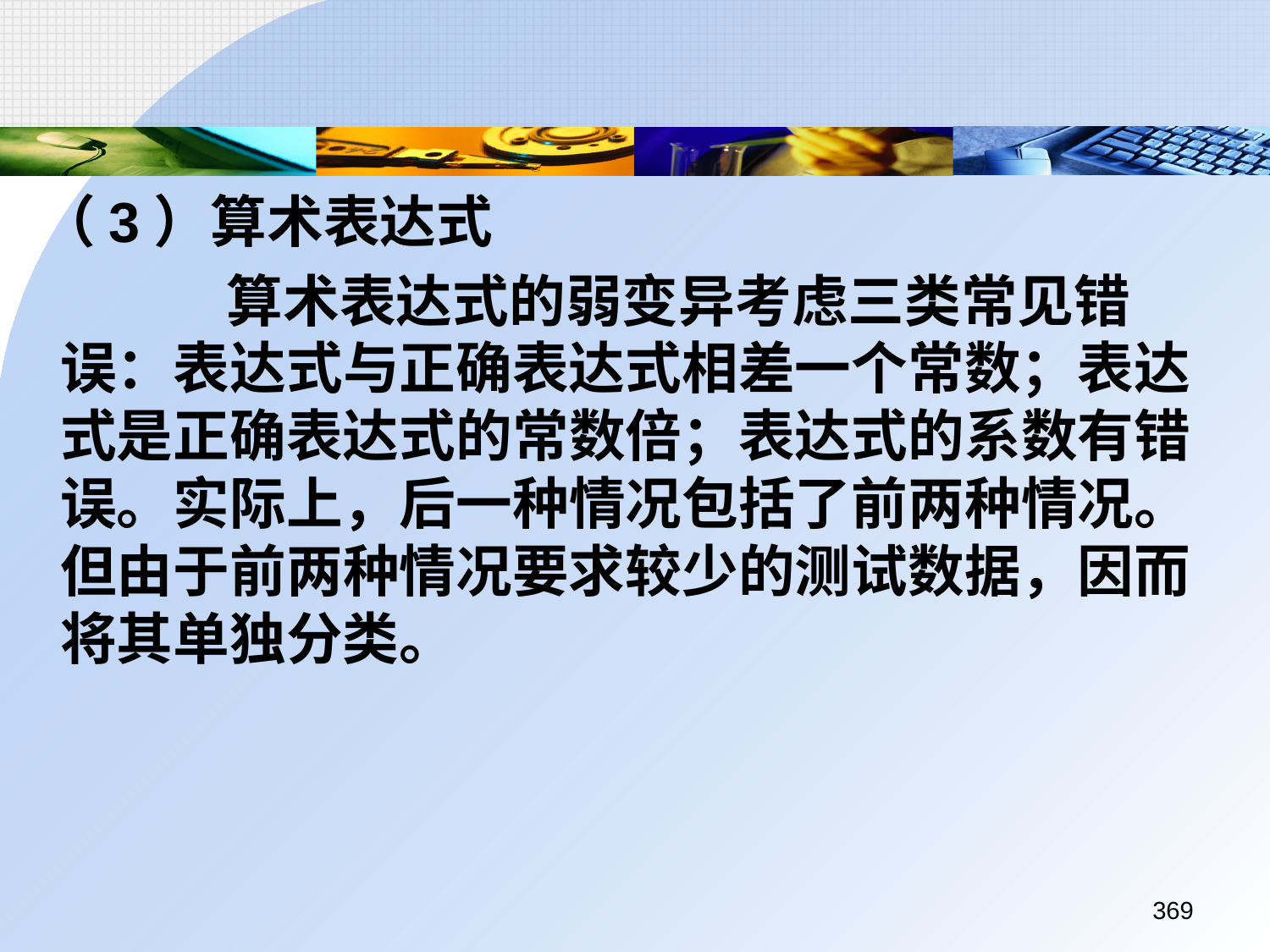

（3）算术表达式
		  算术表达式的弱变异考虑三类常见错误：表达式与正确表达式相差一个常数；表达式是正确表达式的常数倍；表达式的系数有错误。实际上，后一种情况包括了前两种情况。但由于前两种情况要求较少的测试数据，因而将其单独分类。
369